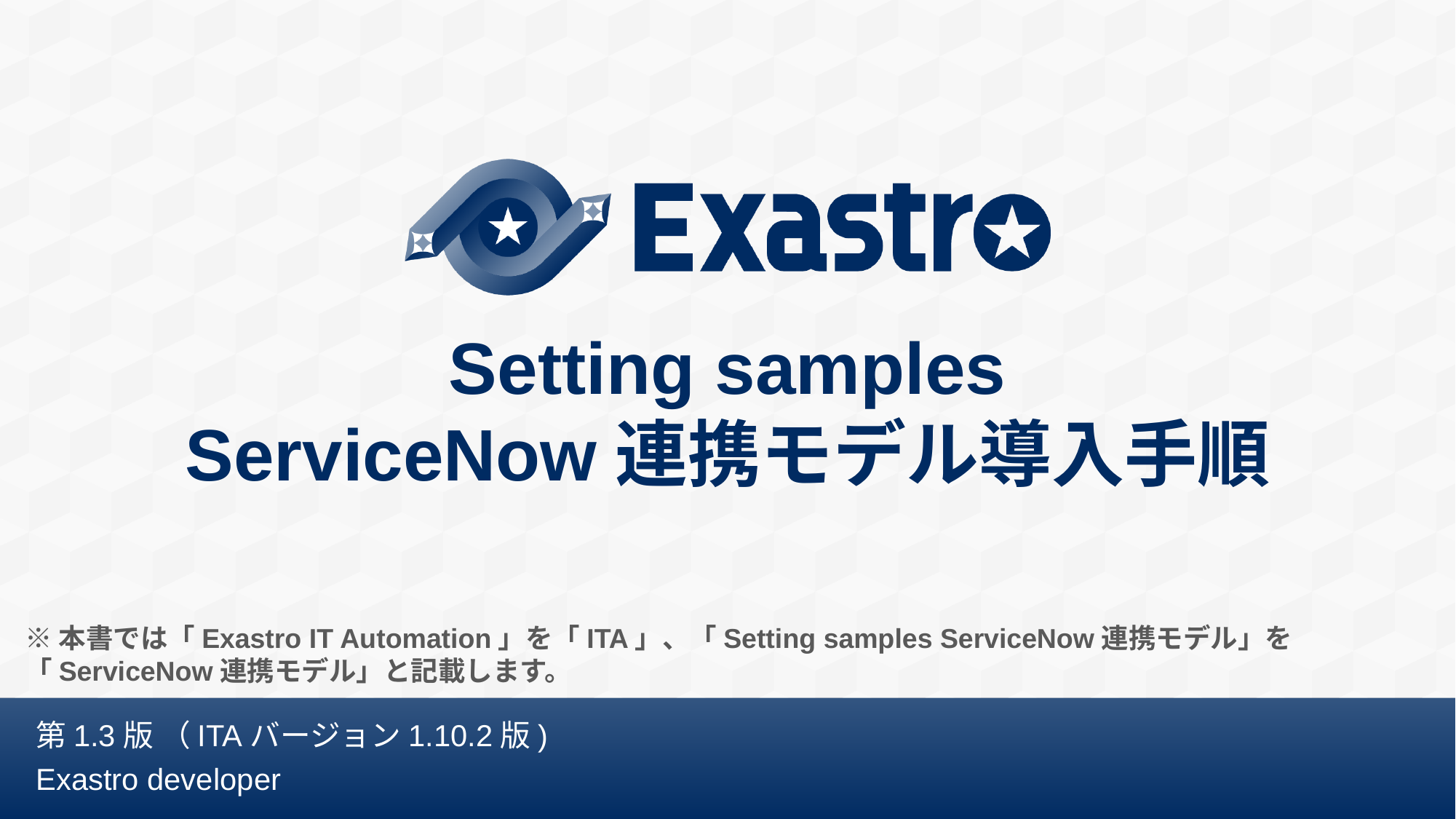

# Setting samples ServiceNow連携モデル導入手順
※本書では「Exastro IT Automation」を「ITA」、「Setting samples ServiceNow連携モデル」を「ServiceNow連携モデル」と記載します。 ​
第1.3版 （ITAバージョン1.10.2版)
Exastro developer​